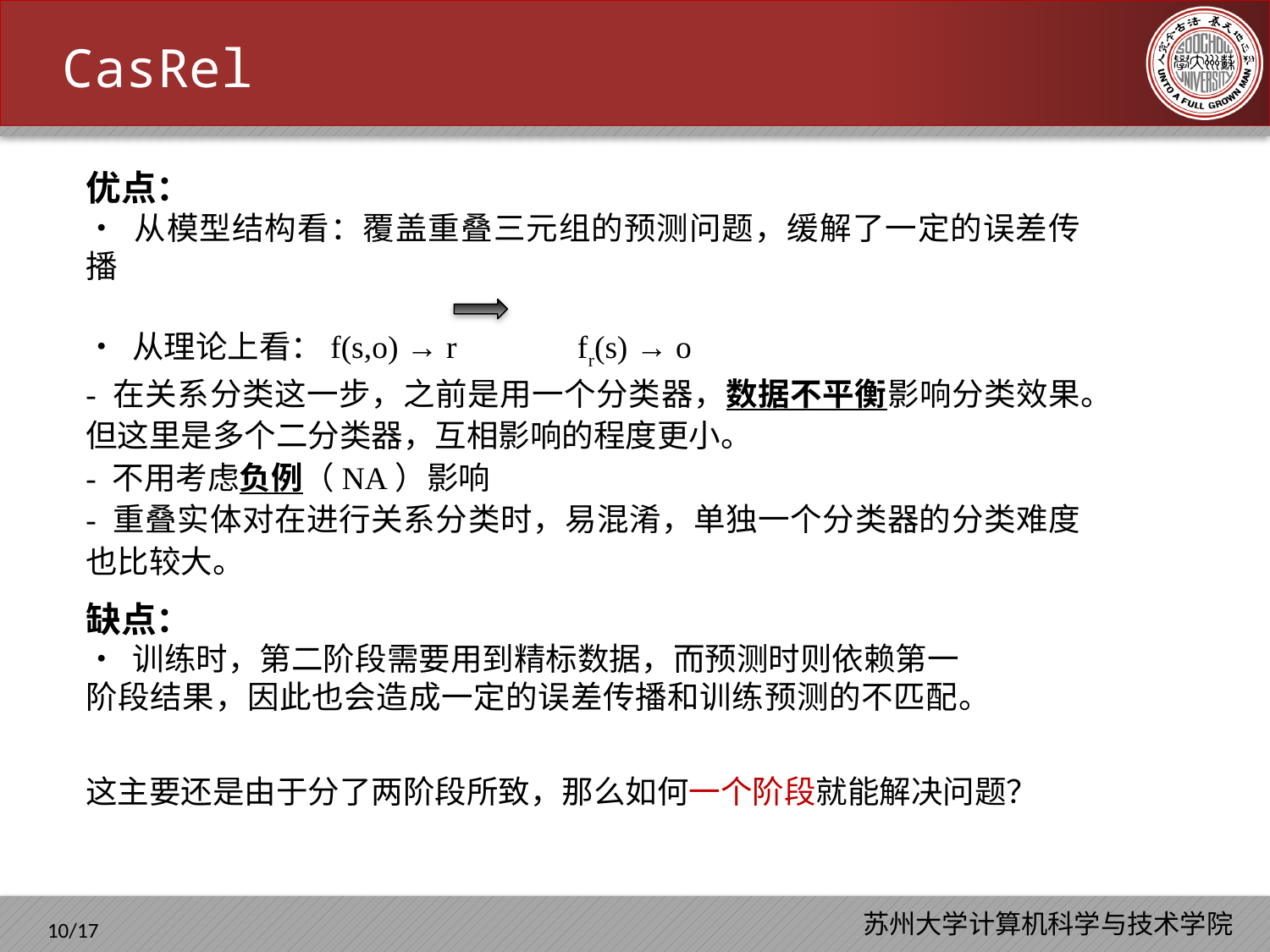

CasRel
优点：
• 从模型结构看：覆盖重叠三元组的预测问题，缓解了一定的误差传播

• 从理论上看：f(s,o) → r               fr(s) → o
- 在关系分类这一步，之前是用一个分类器，数据不平衡影响分类效果。但这里是多个二分类器，互相影响的程度更小。
- 不用考虑负例（NA）影响
- 重叠实体对在进行关系分类时，易混淆，单独一个分类器的分类难度也比较大。

​​
缺点：
• 训练时，第二阶段需要用到精标数据，而预测时则依赖第一阶段结果，因此也会造成一定的误差传播和训练预测的不匹配。
这主要还是由于分了两阶段所致，那么如何一个阶段就能解决问题？